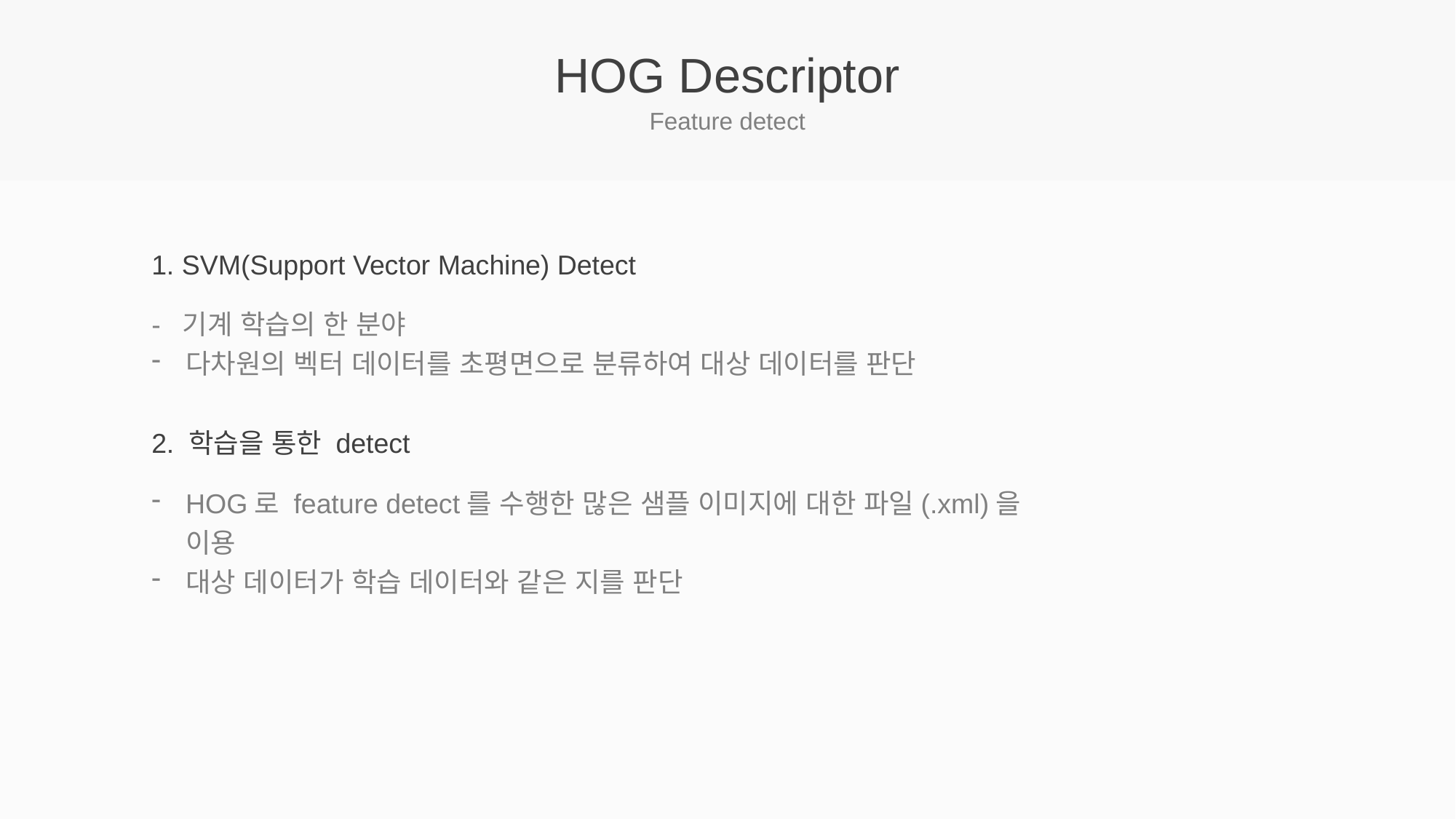

# HOG Descriptor
Feature detect
1. SVM(Support Vector Machine) Detect
-  기계 학습의 한 분야
다차원의 벡터 데이터를 초평면으로 분류하여 대상 데이터를 판단
2. 학습을 통한 detect
HOG로 feature detect를 수행한 많은 샘플 이미지에 대한 파일(.xml)을 이용
대상 데이터가 학습 데이터와 같은 지를 판단